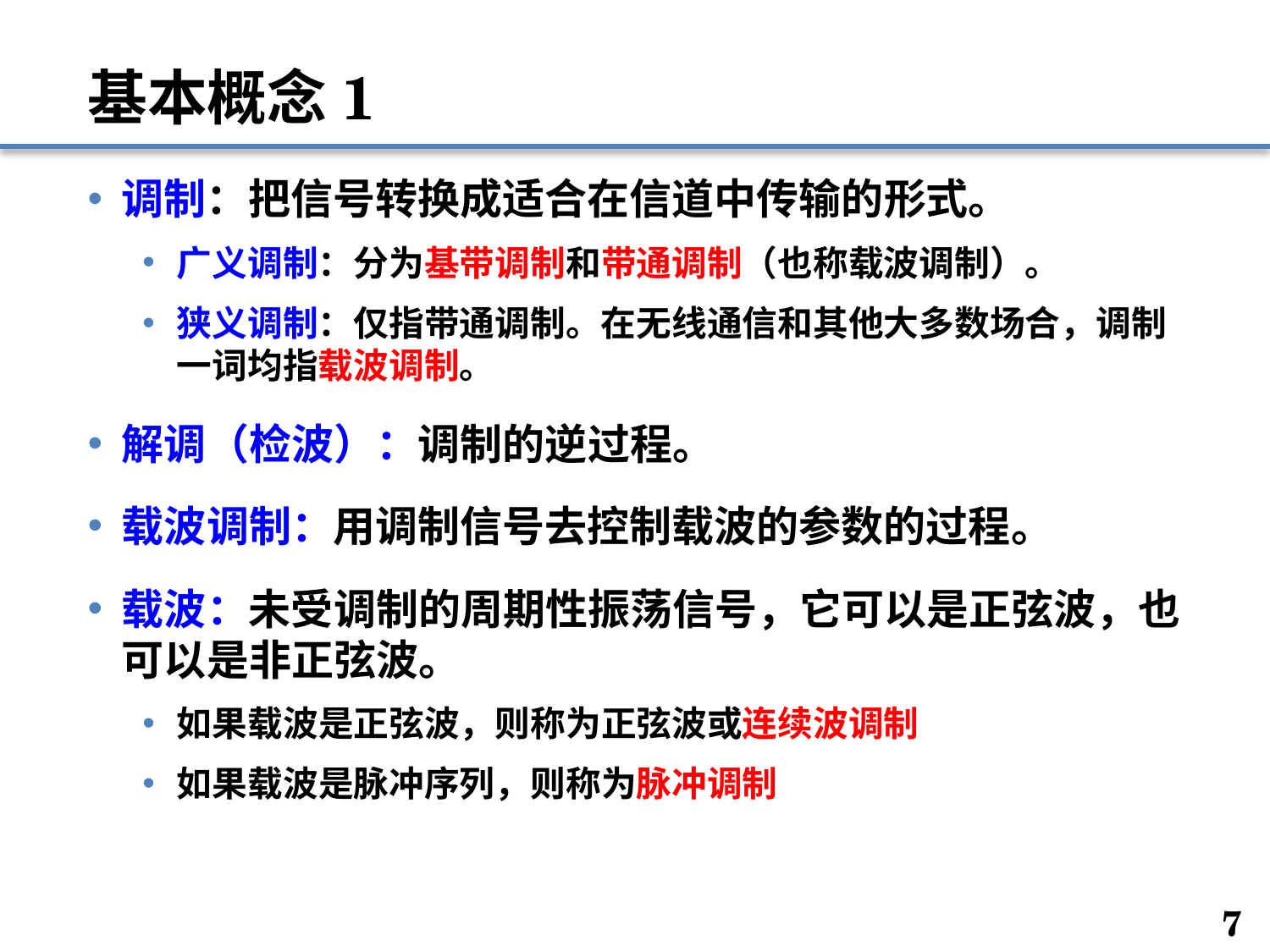

# 基本概念1
调制：把信号转换成适合在信道中传输的形式。
广义调制：分为基带调制和带通调制（也称载波调制）。
狭义调制：仅指带通调制。在无线通信和其他大多数场合，调制一词均指载波调制。
解调（检波）：调制的逆过程。
载波调制：用调制信号去控制载波的参数的过程。
载波：未受调制的周期性振荡信号，它可以是正弦波，也可以是非正弦波。
如果载波是正弦波，则称为正弦波或连续波调制
如果载波是脉冲序列，则称为脉冲调制
7